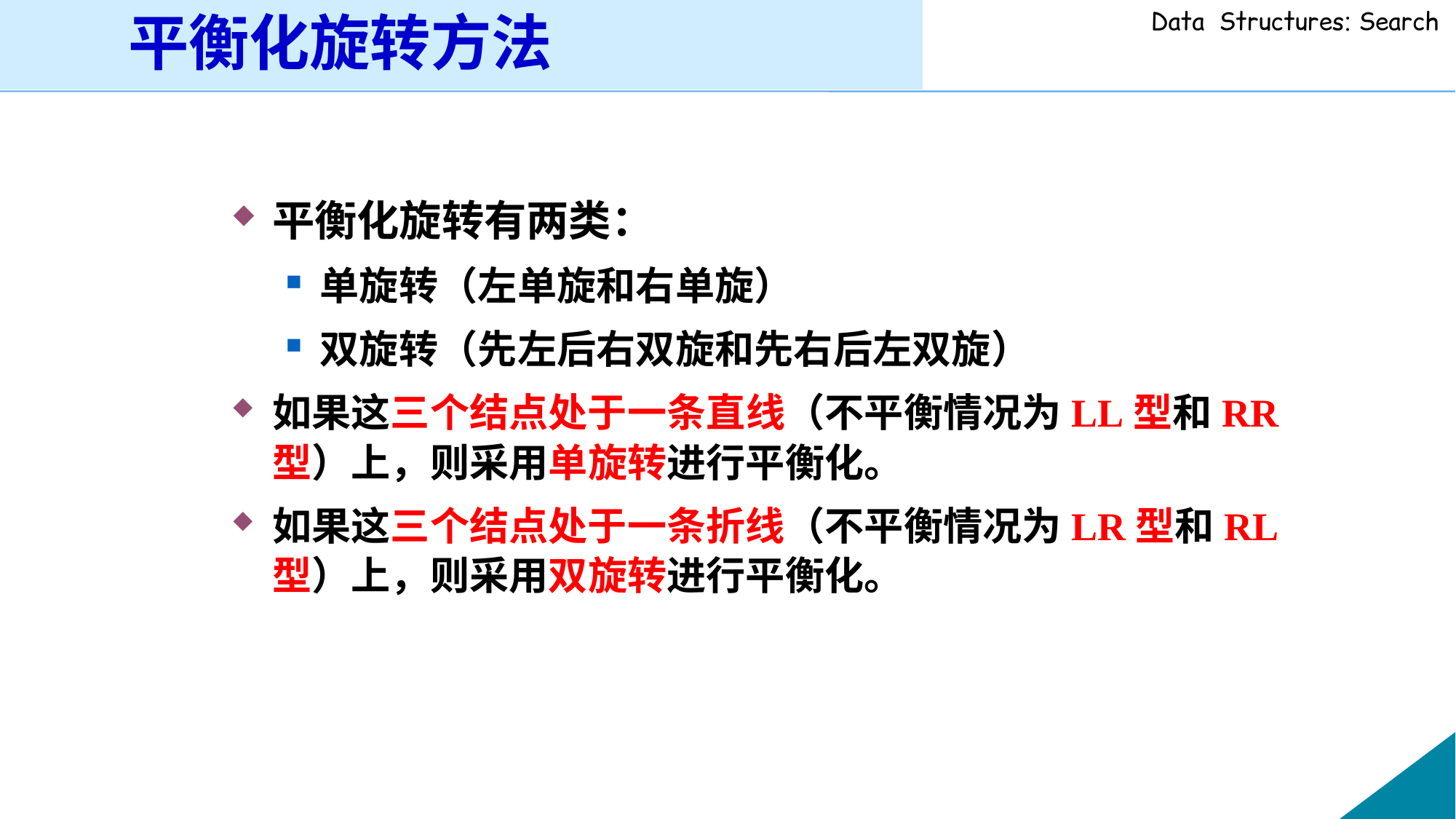

平衡化旋转方法
平衡化旋转有两类：
单旋转（左单旋和右单旋）
双旋转（先左后右双旋和先右后左双旋）
如果这三个结点处于一条直线（不平衡情况为LL型和RR型）上，则采用单旋转进行平衡化。
如果这三个结点处于一条折线（不平衡情况为LR型和RL型）上，则采用双旋转进行平衡化。